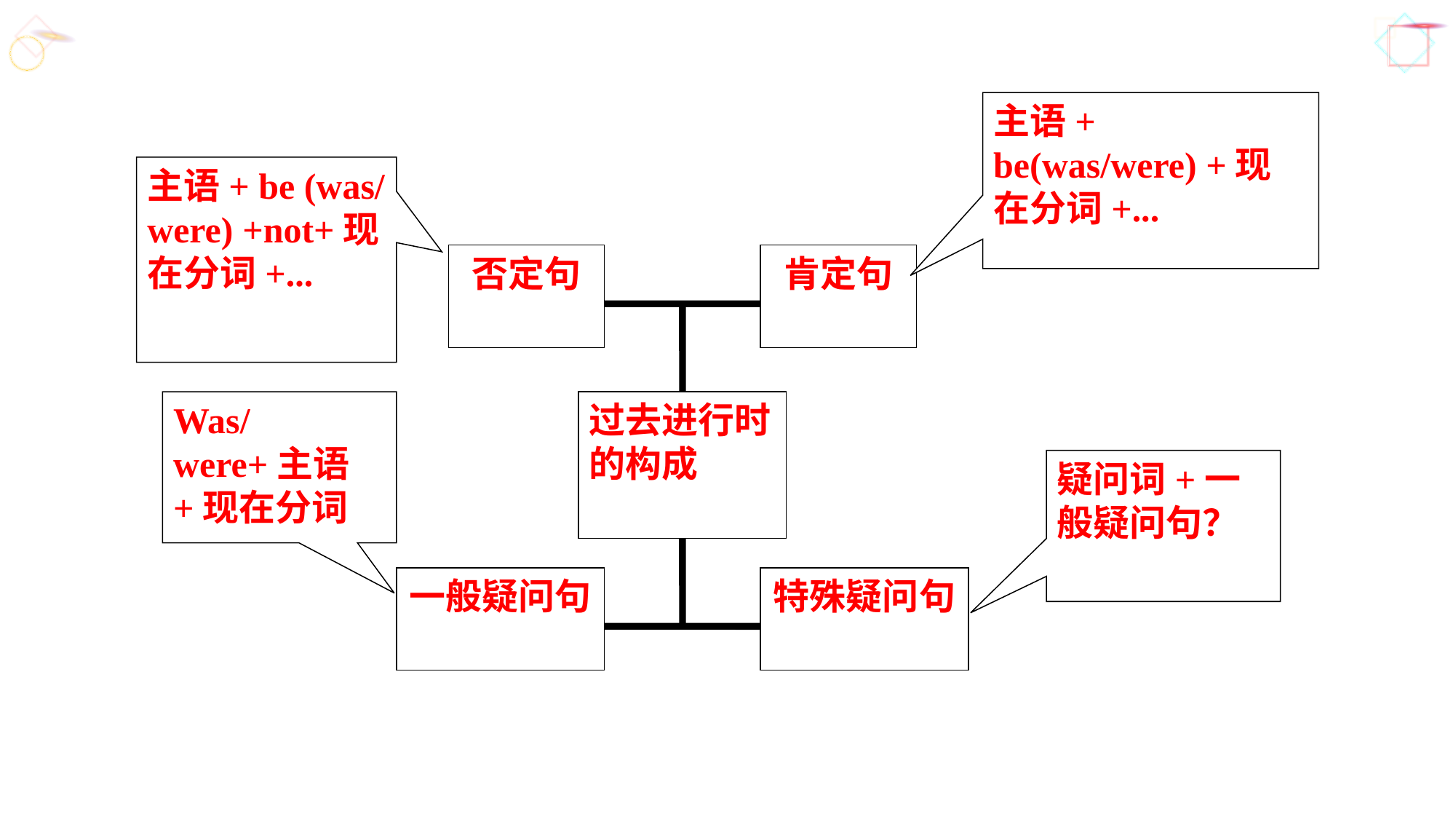

主语+ be(was/were) +现在分词+...
主语+ be (was/ were) +not+现在分词+...
否定句
肯定句

Was/were+主语+现在分词
过去进行时的构成
疑问词+一般疑问句？

一般疑问句
特殊疑问句